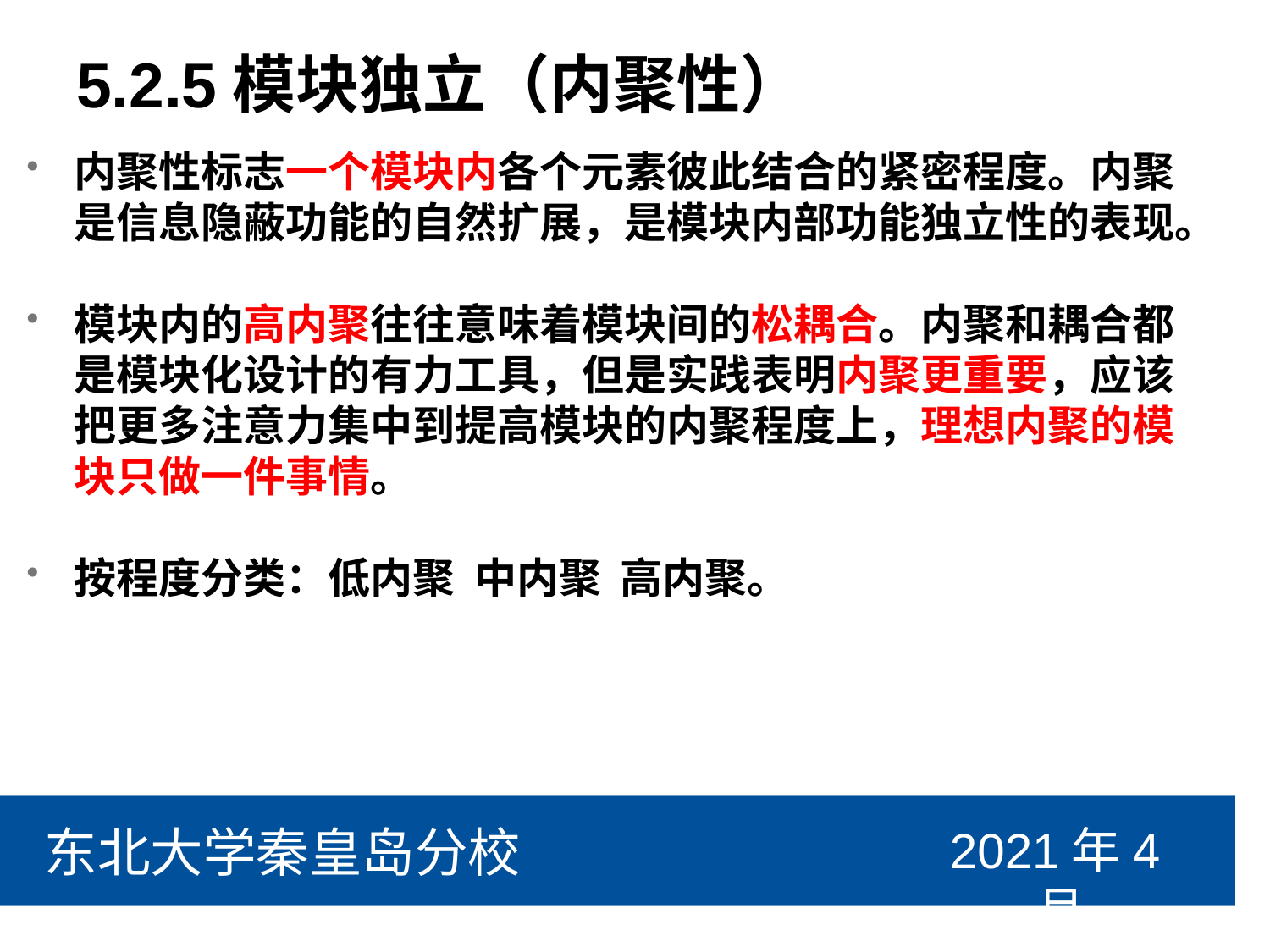

# 5.2.5模块独立（内聚性）
内聚性标志一个模块内各个元素彼此结合的紧密程度。内聚是信息隐蔽功能的自然扩展，是模块内部功能独立性的表现。

模块内的高内聚往往意味着模块间的松耦合。内聚和耦合都是模块化设计的有力工具，但是实践表明内聚更重要，应该把更多注意力集中到提高模块的内聚程度上，理想内聚的模块只做一件事情。

按程度分类：低内聚  中内聚  高内聚。